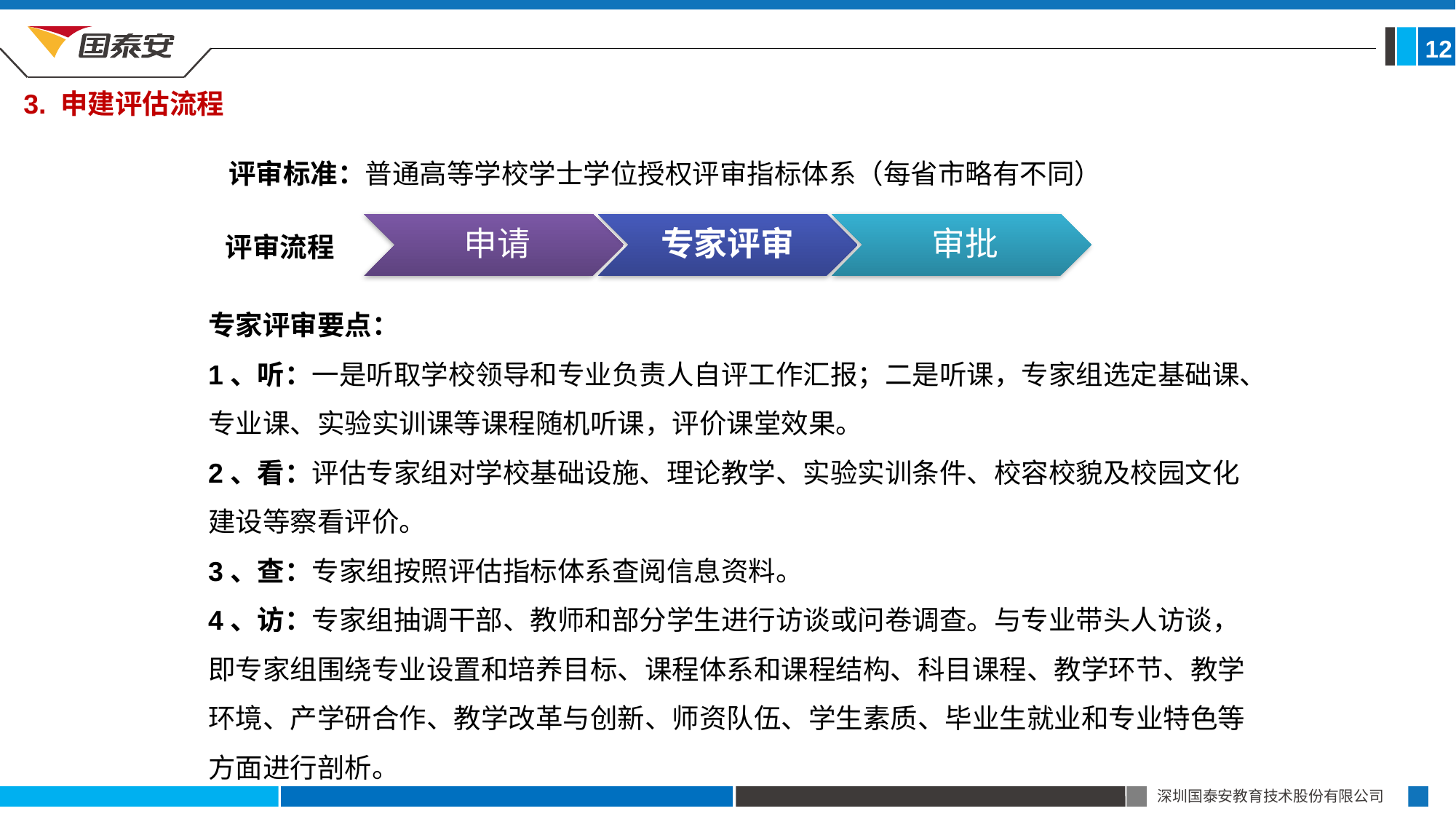

12
3. 申建评估流程

评审标准：普通高等学校学士学位授权评审指标体系（每省市略有不同）
申请
专家评审
审批
评审流程
专家评审要点：
1、听：一是听取学校领导和专业负责人自评工作汇报；二是听课，专家组选定基础课、专业课、实验实训课等课程随机听课，评价课堂效果。
2、看：评估专家组对学校基础设施、理论教学、实验实训条件、校容校貌及校园文化建设等察看评价。
3、查：专家组按照评估指标体系查阅信息资料。
4、访：专家组抽调干部、教师和部分学生进行访谈或问卷调查。与专业带头人访谈，即专家组围绕专业设置和培养目标、课程体系和课程结构、科目课程、教学环节、教学环境、产学研合作、教学改革与创新、师资队伍、学生素质、毕业生就业和专业特色等方面进行剖析。